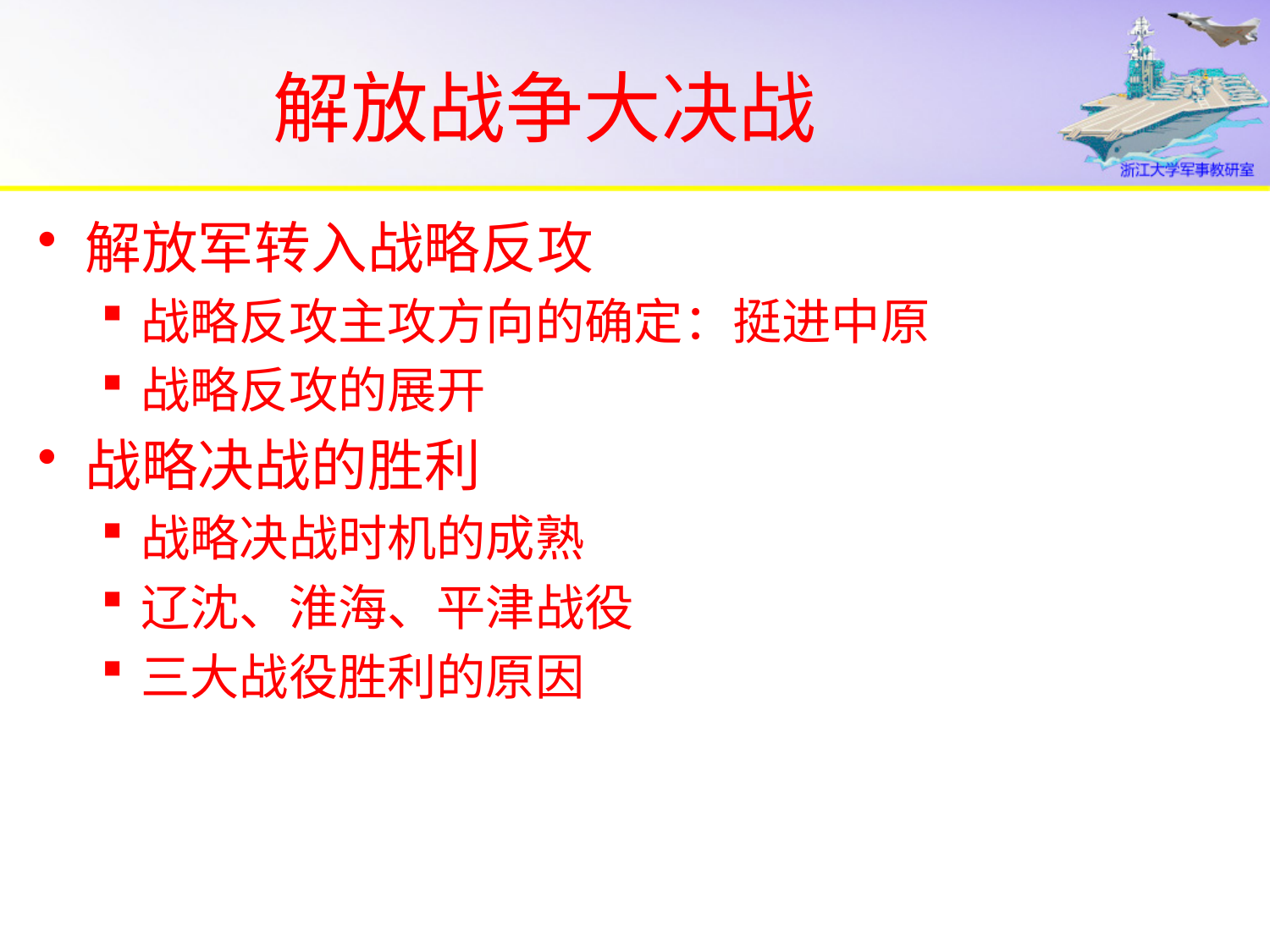

# 解放战争大决战
解放军转入战略反攻
战略反攻主攻方向的确定：挺进中原
战略反攻的展开
战略决战的胜利
战略决战时机的成熟
辽沈、淮海、平津战役
三大战役胜利的原因